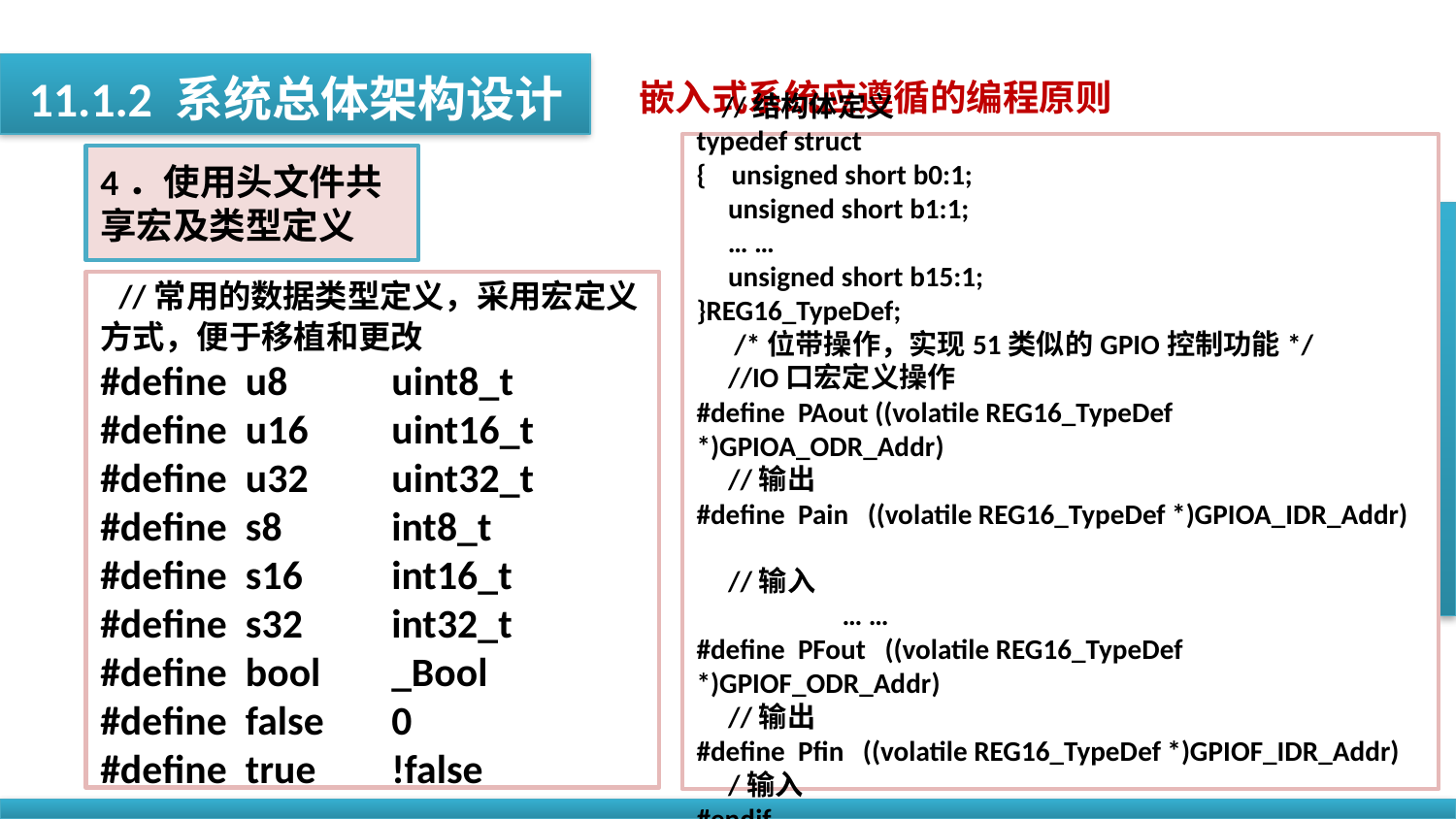

11.1.2 系统总体架构设计
嵌入式系统应遵循的编程原则
    //结构体定义
typedef struct
{    unsigned short b0:1;
     unsigned short b1:1;
     … …
     unsigned short b15:1;
}REG16_TypeDef;
      /*位带操作，实现51类似的GPIO控制功能*/
     //IO口宏定义操作
#define  PAout ((volatile REG16_TypeDef *)GPIOA_ODR_Addr)
     //输出
#define  Pain   ((volatile REG16_TypeDef *)GPIOA_IDR_Addr)
     //输入
	… …
#define  PFout   ((volatile REG16_TypeDef *)GPIOF_ODR_Addr)
     //输出
#define  Pfin   ((volatile REG16_TypeDef *)GPIOF_IDR_Addr)
     /输入
#endif
4．使用头文件共享宏及类型定义
  //常用的数据类型定义，采用宏定义方式，便于移植和更改
#define  u8     	uint8_t
#define  u16    	uint16_t
#define  u32    	uint32_t
#define  s8     	int8_t
#define  s16    	int16_t
#define  s32    	int32_t
#define  bool   	_Bool
#define  false 	0
#define  true 	!false